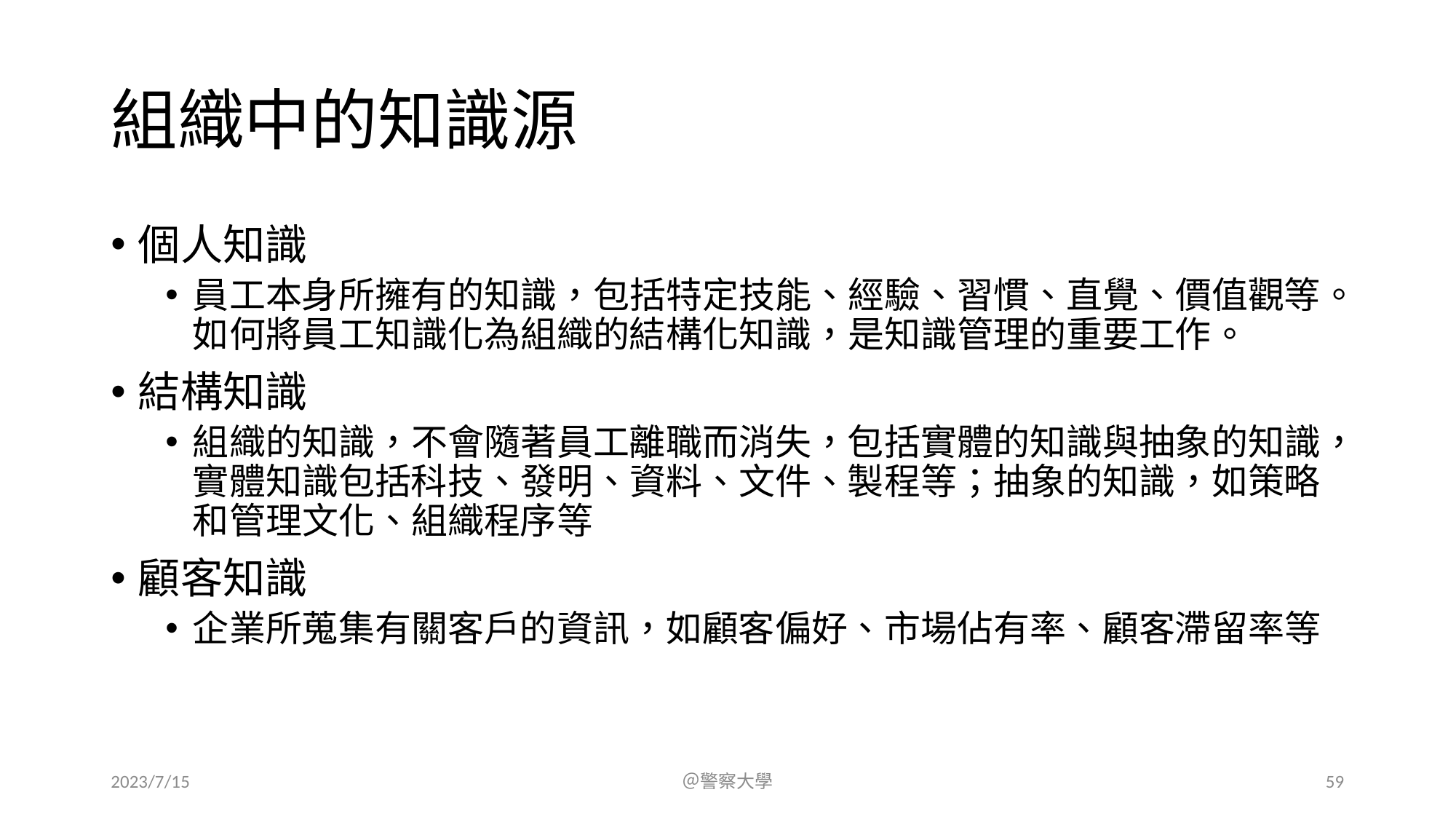

# 組織中的知識源
個人知識
員工本身所擁有的知識，包括特定技能、經驗、習慣、直覺、價值觀等。如何將員工知識化為組織的結構化知識，是知識管理的重要工作。
結構知識
組織的知識，不會隨著員工離職而消失，包括實體的知識與抽象的知識，實體知識包括科技、發明、資料、文件、製程等；抽象的知識，如策略和管理文化、組織程序等
顧客知識
企業所蒐集有關客戶的資訊，如顧客偏好、市場佔有率、顧客滯留率等
2023/7/15
＠警察大學
59